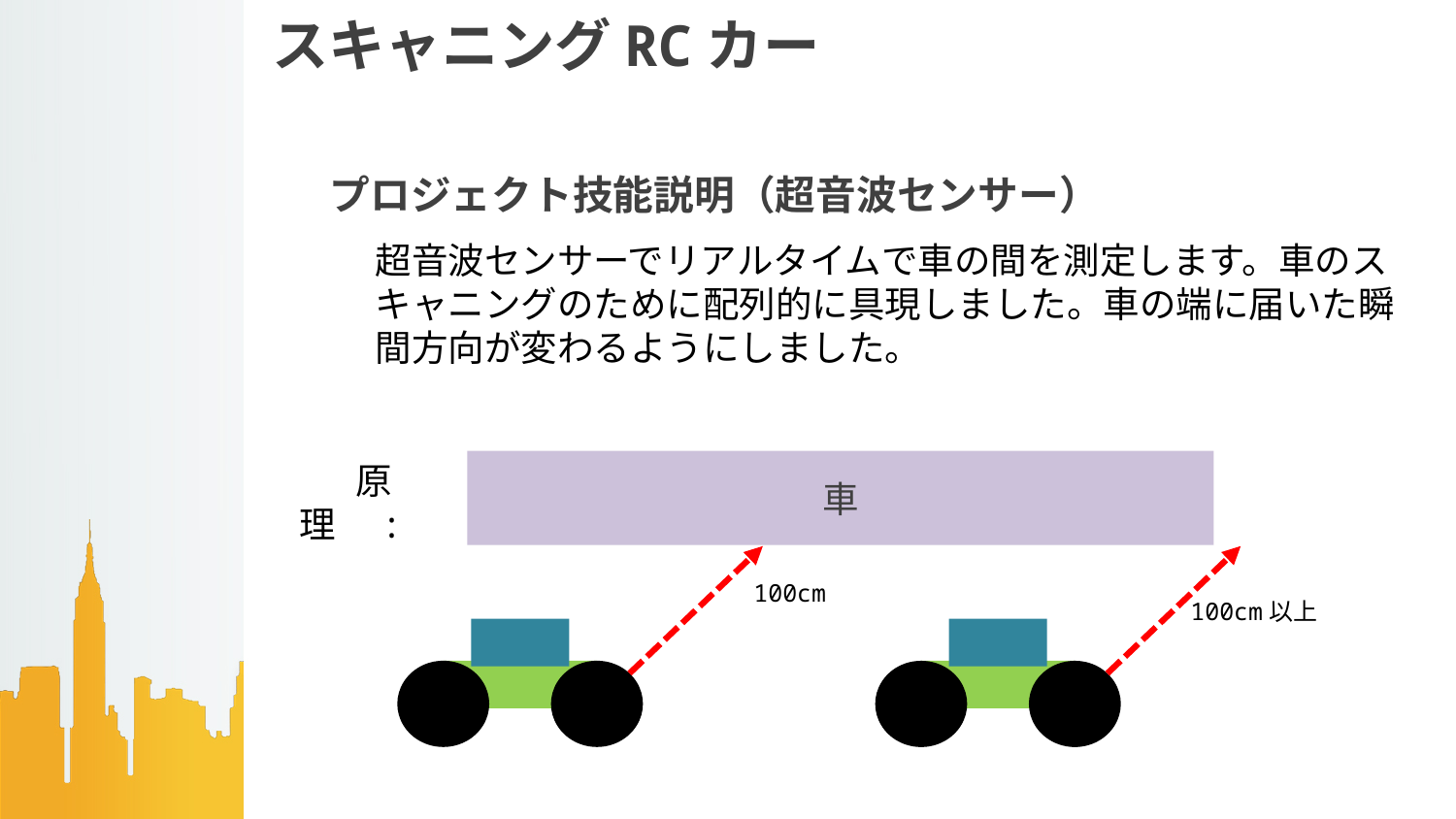

# スキャニングRCカー
プロジェクト技能説明（超音波センサー）
超音波センサーでリアルタイムで車の間を測定します。車のスキャニングのために配列的に具現しました。車の端に届いた瞬間方向が変わるようにしました。
原理　:
車
100cm
100cm以上